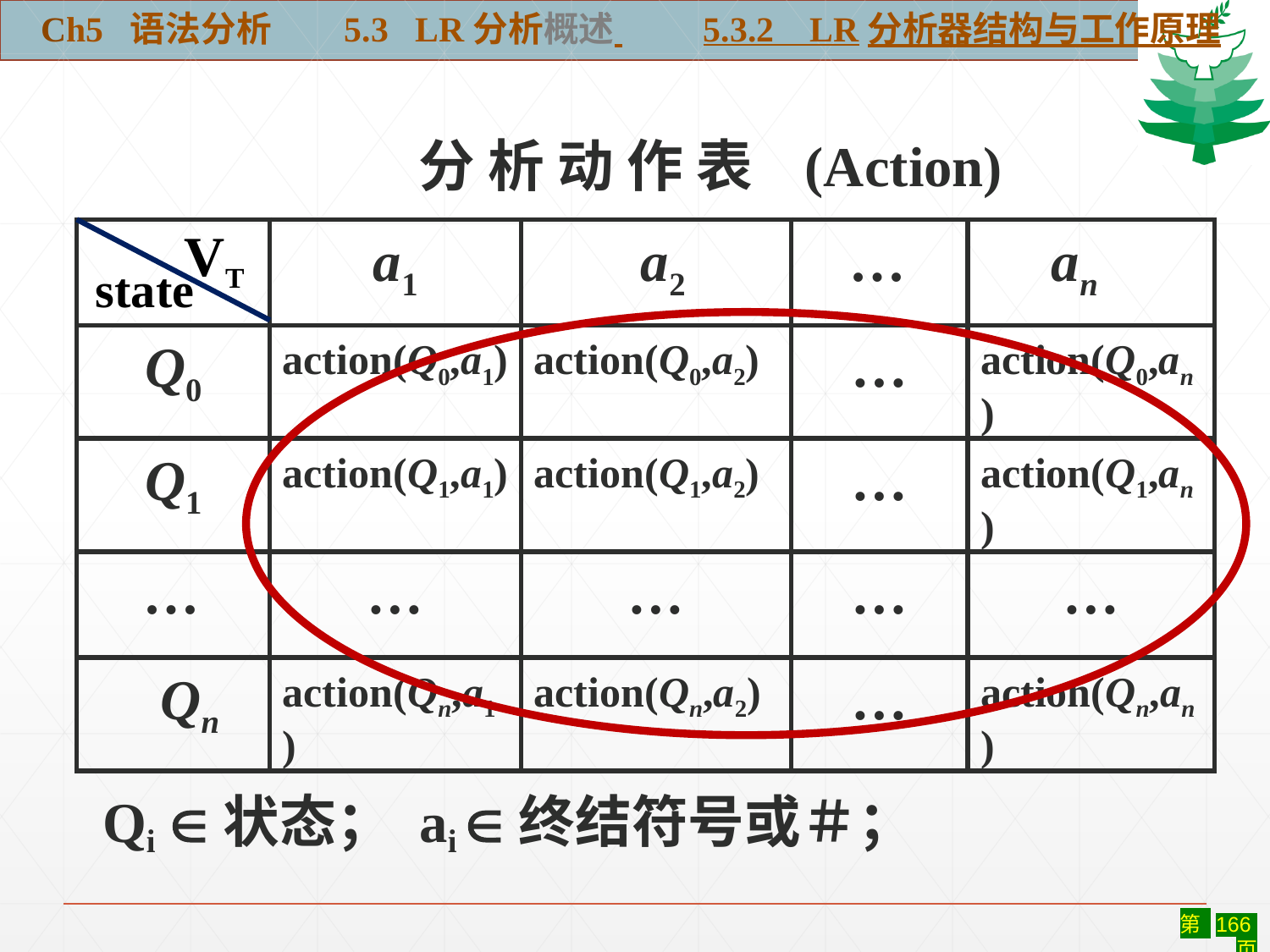

Ch5  语法分析        5.3   LR分析概述          5.3.2    LR分析器结构与工作原理
       分 析 动 作 表   (Action)
VT
|  | a1 | a2 | … | an |
| --- | --- | --- | --- | --- |
| Q0 | action(Q0,a1) | action(Q0,a2) | … | action(Q0,an) |
| Q1 | action(Q1,a1) | action(Q1,a2) | … | action(Q1,an) |
| … | … | … | … | … |
| Qn | action(Qn,a1) | action(Qn,a2) | … | action(Qn,an) |

 state

Qi ∈状态； ai ∈终结符号或＃；